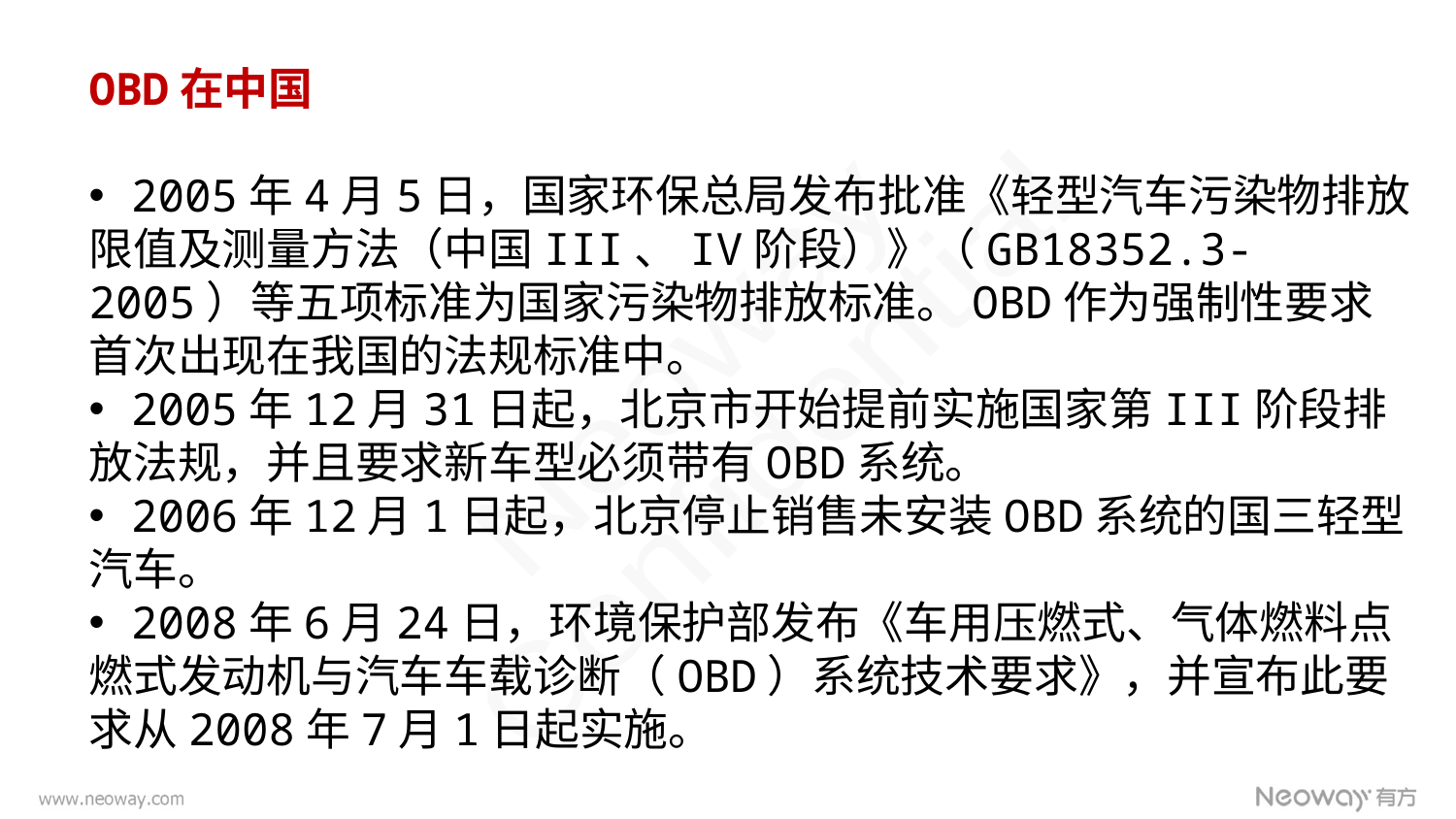

OBD在中国

 2005年4月5日，国家环保总局发布批准《轻型汽车污染物排放限值及测量方法（中国III、IV阶段）》（GB18352.3-2005）等五项标准为国家污染物排放标准。OBD作为强制性要求首次出现在我国的法规标准中。
 2005年12月31日起，北京市开始提前实施国家第III阶段排放法规，并且要求新车型必须带有OBD系统。
 2006年12月1日起，北京停止销售未安装OBD系统的国三轻型汽车。
 2008年6月24日，环境保护部发布《车用压燃式、气体燃料点燃式发动机与汽车车载诊断（OBD）系统技术要求》，并宣布此要求从2008年7月1日起实施。